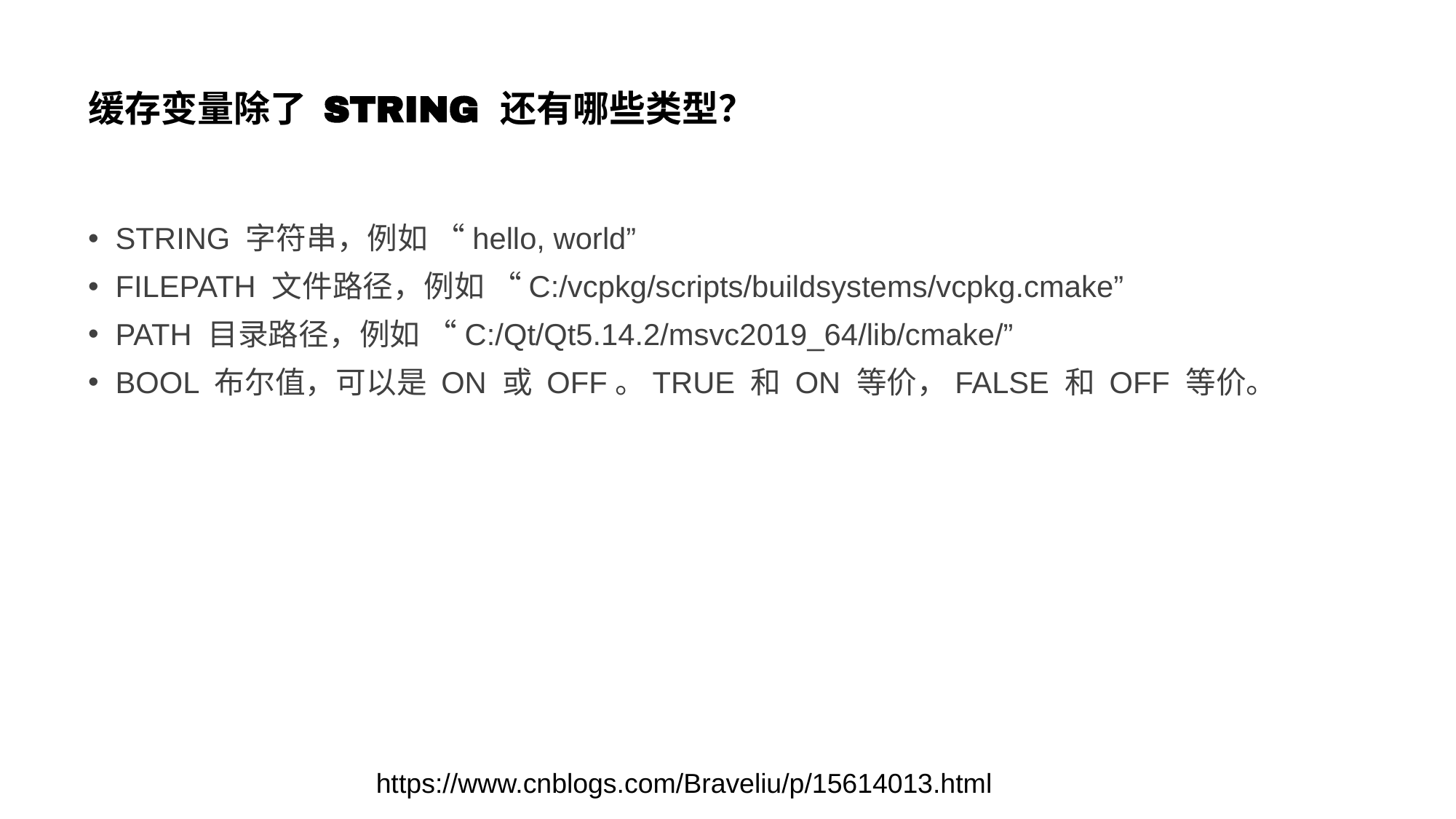

# 缓存变量除了 STRING 还有哪些类型？
STRING 字符串，例如 “hello, world”
FILEPATH 文件路径，例如 “C:/vcpkg/scripts/buildsystems/vcpkg.cmake”
PATH 目录路径，例如 “C:/Qt/Qt5.14.2/msvc2019_64/lib/cmake/”
BOOL 布尔值，可以是 ON 或 OFF。TRUE 和 ON 等价，FALSE 和 OFF 等价。
https://www.cnblogs.com/Braveliu/p/15614013.html